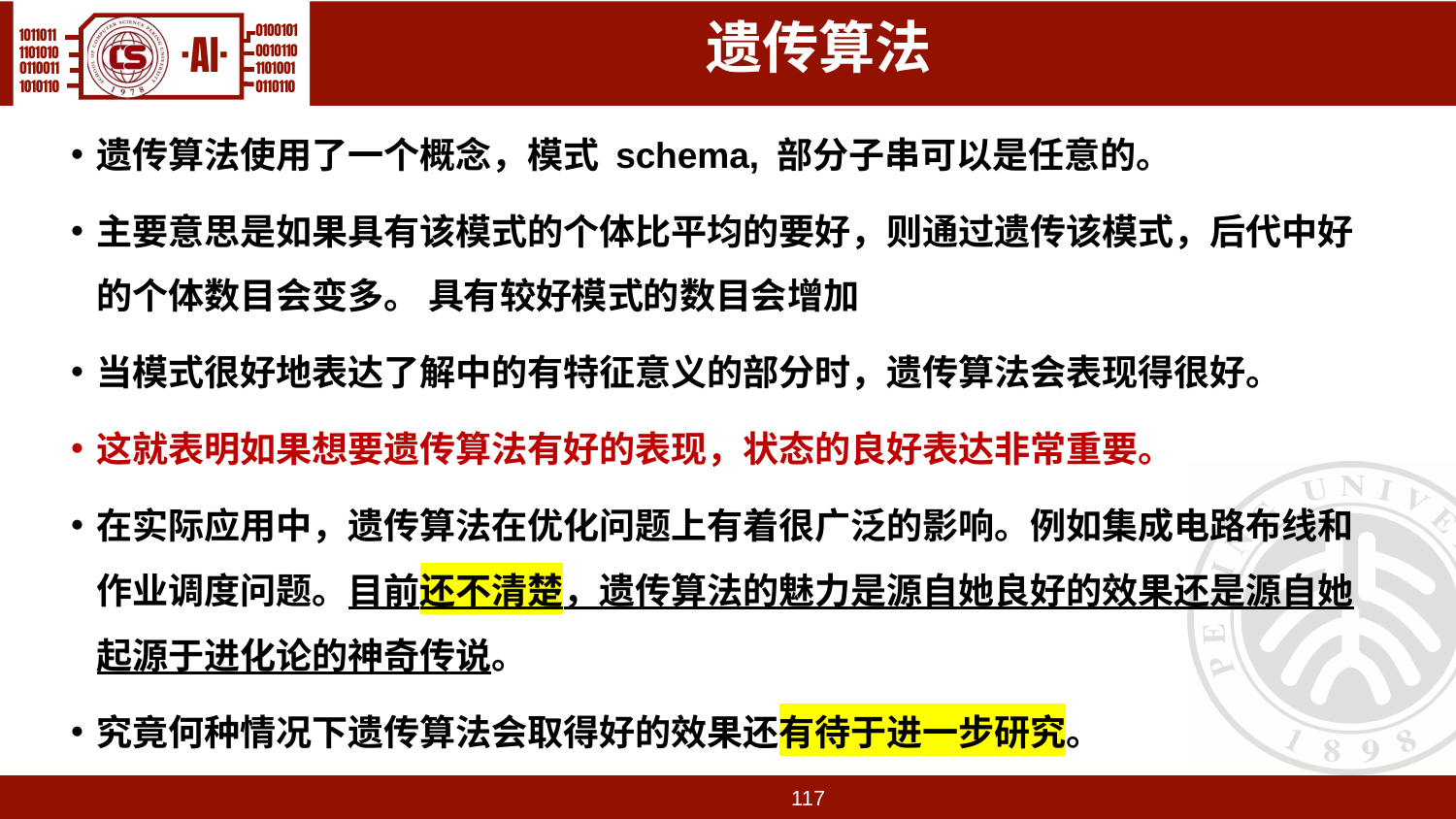

# 遗传算法
遗传算法使用了一个概念，模式 schema, 部分子串可以是任意的。
主要意思是如果具有该模式的个体比平均的要好，则通过遗传该模式，后代中好的个体数目会变多。 具有较好模式的数目会增加
当模式很好地表达了解中的有特征意义的部分时，遗传算法会表现得很好。
这就表明如果想要遗传算法有好的表现，状态的良好表达非常重要。
在实际应用中，遗传算法在优化问题上有着很广泛的影响。例如集成电路布线和作业调度问题。目前还不清楚，遗传算法的魅力是源自她良好的效果还是源自她起源于进化论的神奇传说。
究竟何种情况下遗传算法会取得好的效果还有待于进一步研究。

117